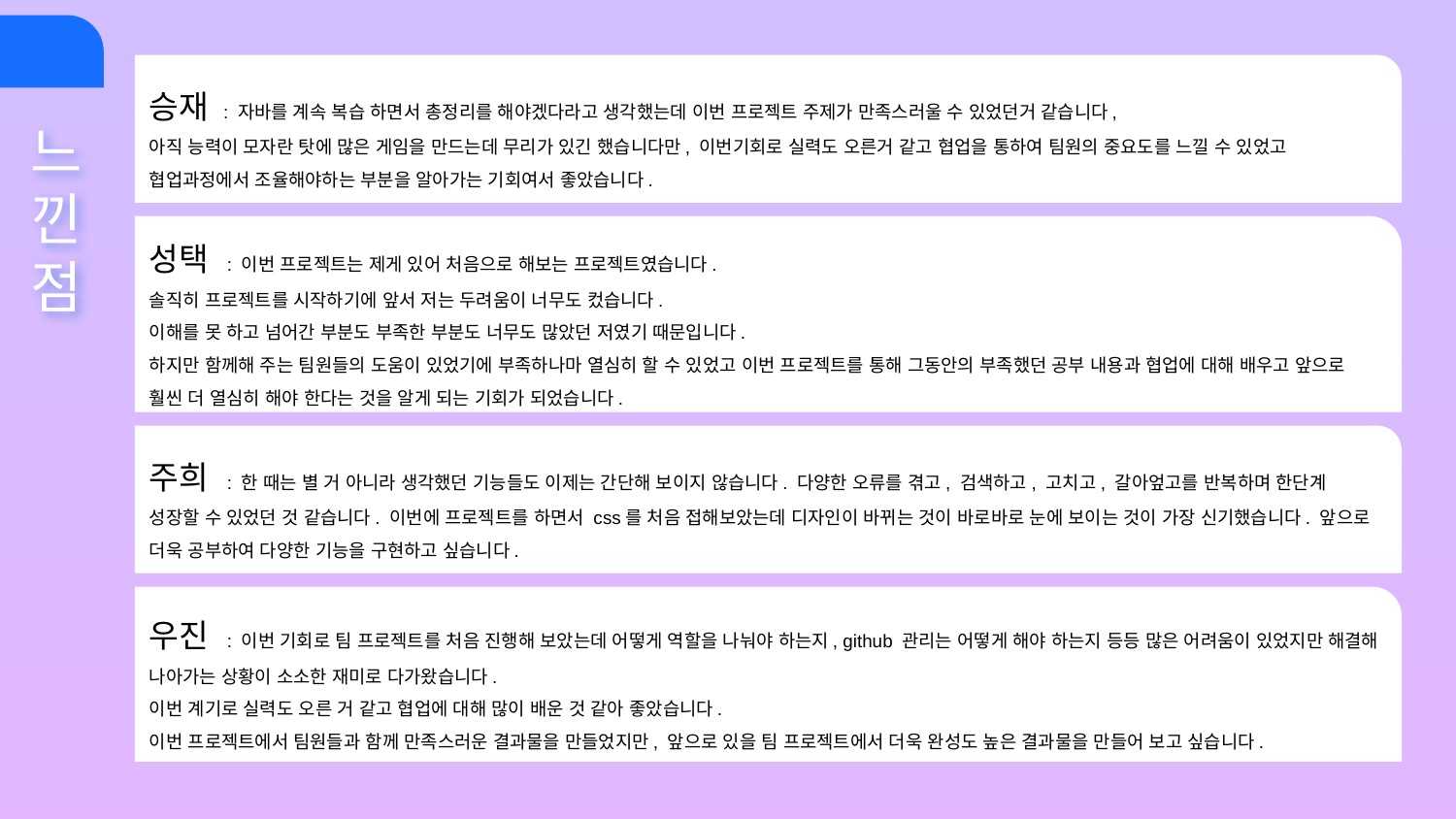

승재  : 자바를 계속 복습 하면서 총정리를 해야겠다라고 생각했는데 이번 프로젝트 주제가 만족스러울 수 있었던거 같습니다,
아직 능력이 모자란 탓에 많은 게임을 만드는데 무리가 있긴 했습니다만, 이번기회로 실력도 오른거 같고 협업을 통하여 팀원의 중요도를 느낄 수 있었고 협업과정에서 조율해야하는 부분을 알아가는 기회여서 좋았습니다.
# 느
낀
점
성택  : 이번 프로젝트는 제게 있어 처음으로 해보는 프로젝트였습니다.
솔직히 프로젝트를 시작하기에 앞서 저는 두려움이 너무도 컸습니다.
이해를 못 하고 넘어간 부분도 부족한 부분도 너무도 많았던 저였기 때문입니다.
하지만 함께해 주는 팀원들의 도움이 있었기에 부족하나마 열심히 할 수 있었고 이번 프로젝트를 통해 그동안의 부족했던 공부 내용과 협업에 대해 배우고 앞으로 훨씬 더 열심히 해야 한다는 것을 알게 되는 기회가 되었습니다.
주희  : 한 때는 별 거 아니라 생각했던 기능들도 이제는 간단해 보이지 않습니다. 다양한 오류를 겪고, 검색하고, 고치고, 갈아엎고를 반복하며 한단계 성장할 수 있었던 것 같습니다. 이번에 프로젝트를 하면서 css를 처음 접해보았는데 디자인이 바뀌는 것이 바로바로 눈에 보이는 것이 가장 신기했습니다. 앞으로 더욱 공부하여 다양한 기능을 구현하고 싶습니다.
우진  : 이번 기회로 팀 프로젝트를 처음 진행해 보았는데 어떻게 역할을 나눠야 하는지, github 관리는 어떻게 해야 하는지 등등 많은 어려움이 있었지만 해결해 나아가는 상황이 소소한 재미로 다가왔습니다.
이번 계기로 실력도 오른 거 같고 협업에 대해 많이 배운 것 같아 좋았습니다.
이번 프로젝트에서 팀원들과 함께 만족스러운 결과물을 만들었지만, 앞으로 있을 팀 프로젝트에서 더욱 완성도 높은 결과물을 만들어 보고 싶습니다.